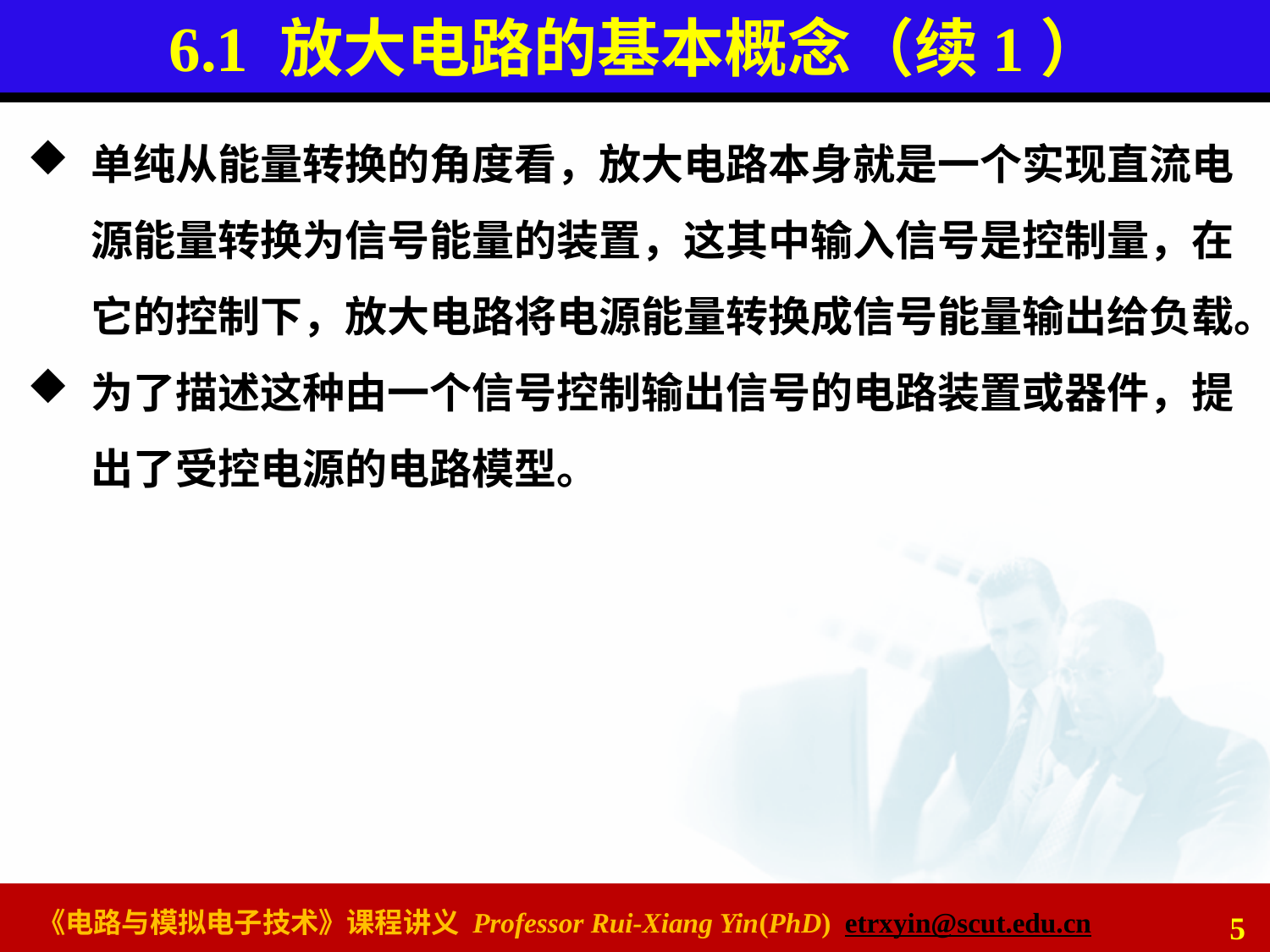

# 6.1 放大电路的基本概念（续1）
单纯从能量转换的角度看，放大电路本身就是一个实现直流电源能量转换为信号能量的装置，这其中输入信号是控制量，在它的控制下，放大电路将电源能量转换成信号能量输出给负载。
为了描述这种由一个信号控制输出信号的电路装置或器件，提出了受控电源的电路模型。
5